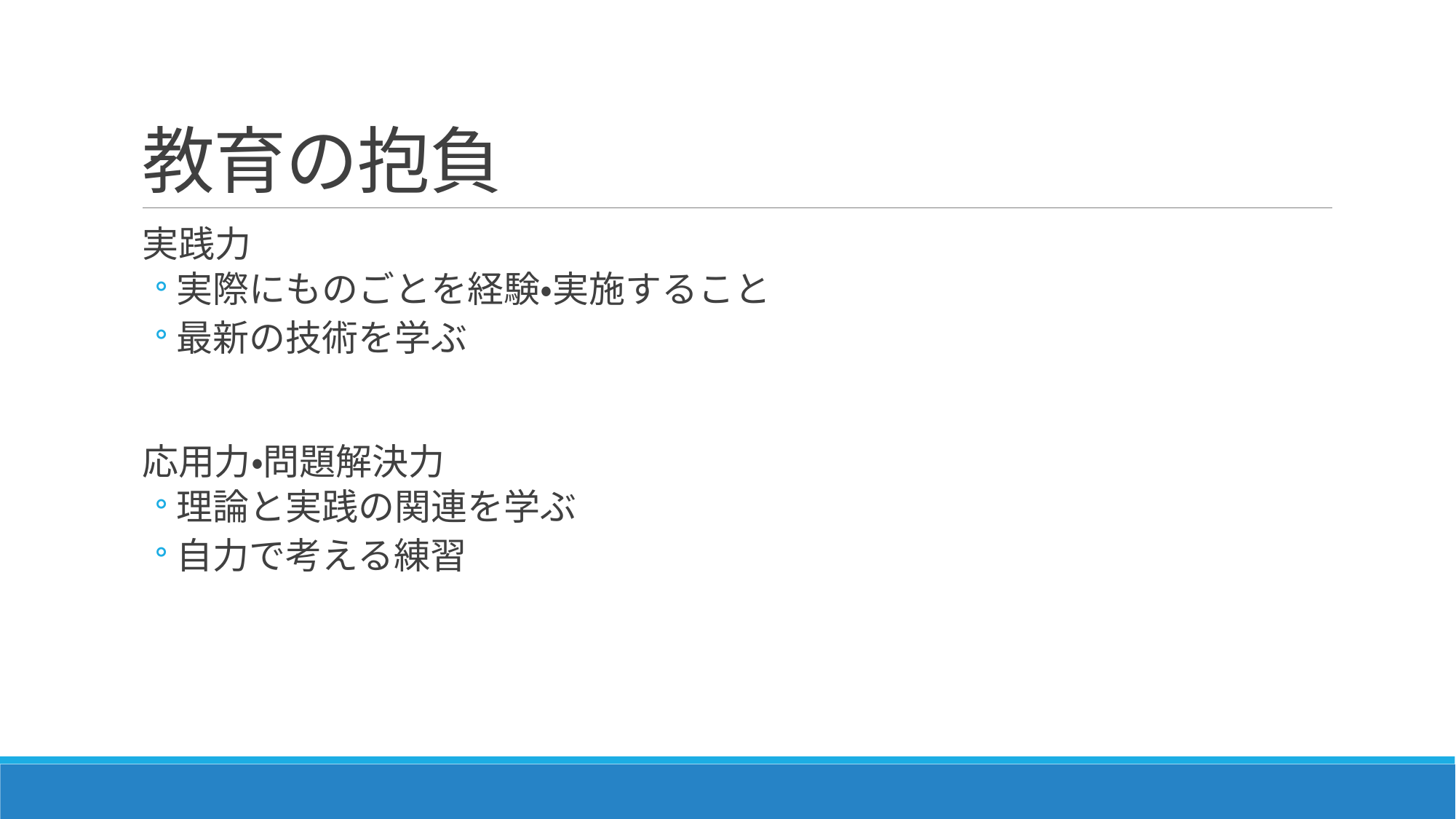

# 教育の抱負
実践力
実際にものごとを経験・実施すること
最新の技術を学ぶ

応用力・問題解決力
理論と実践の関連を学ぶ
自力で考える練習